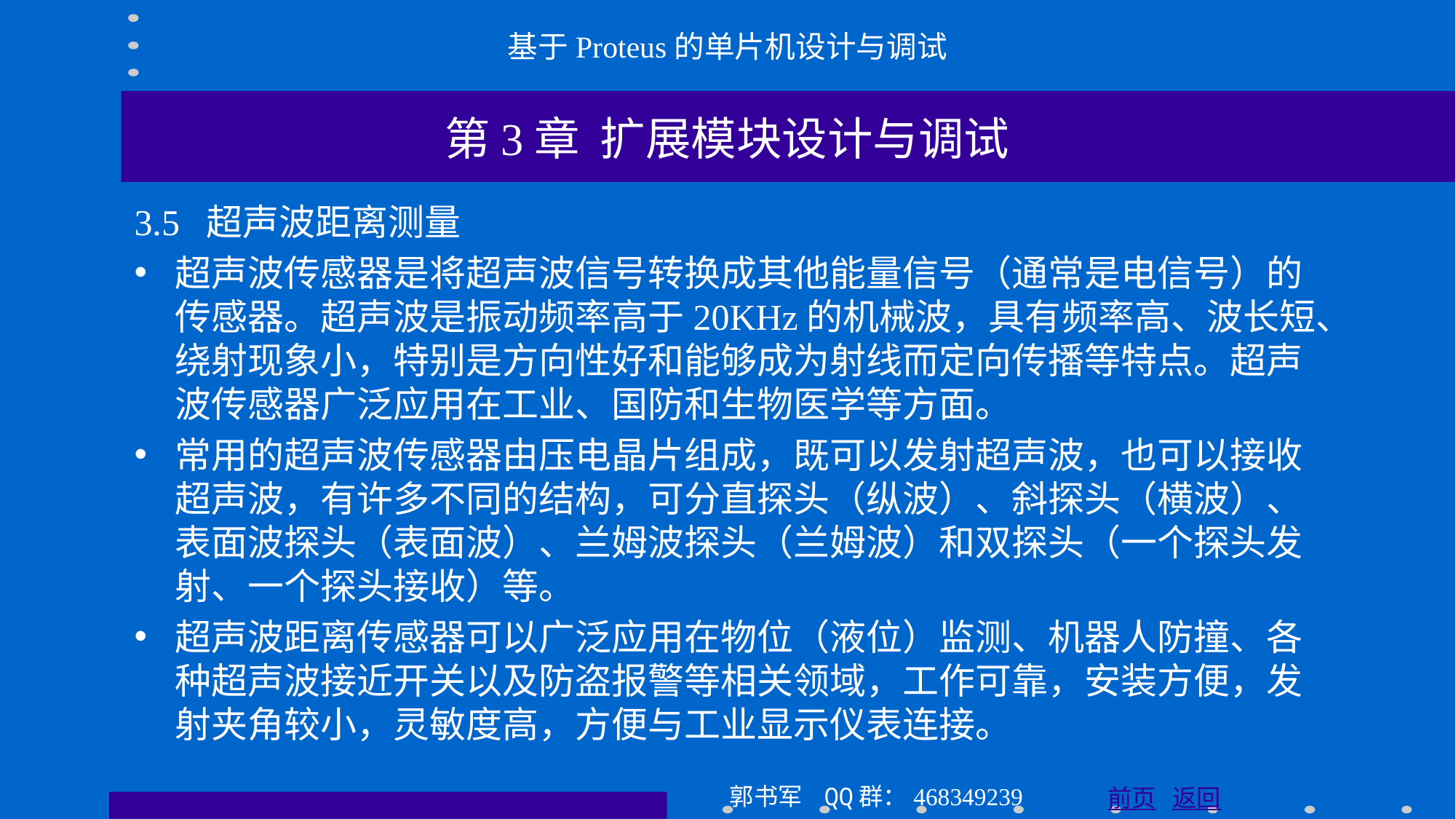

基于Proteus的单片机设计与调试
第3章  扩展模块设计与调试
3.5  超声波距离测量
超声波传感器是将超声波信号转换成其他能量信号（通常是电信号）的传感器。超声波是振动频率高于20KHz的机械波，具有频率高、波长短、绕射现象小，特别是方向性好和能够成为射线而定向传播等特点。超声波传感器广泛应用在工业、国防和生物医学等方面。
常用的超声波传感器由压电晶片组成，既可以发射超声波，也可以接收超声波，有许多不同的结构，可分直探头（纵波）、斜探头（横波）、表面波探头（表面波）、兰姆波探头（兰姆波）和双探头（一个探头发射、一个探头接收）等。
超声波距离传感器可以广泛应用在物位（液位）监测、机器人防撞、各种超声波接近开关以及防盗报警等相关领域，工作可靠，安装方便，发射夹角较小，灵敏度高，方便与工业显示仪表连接。
郭书军   QQ群：468349239
前页   返回